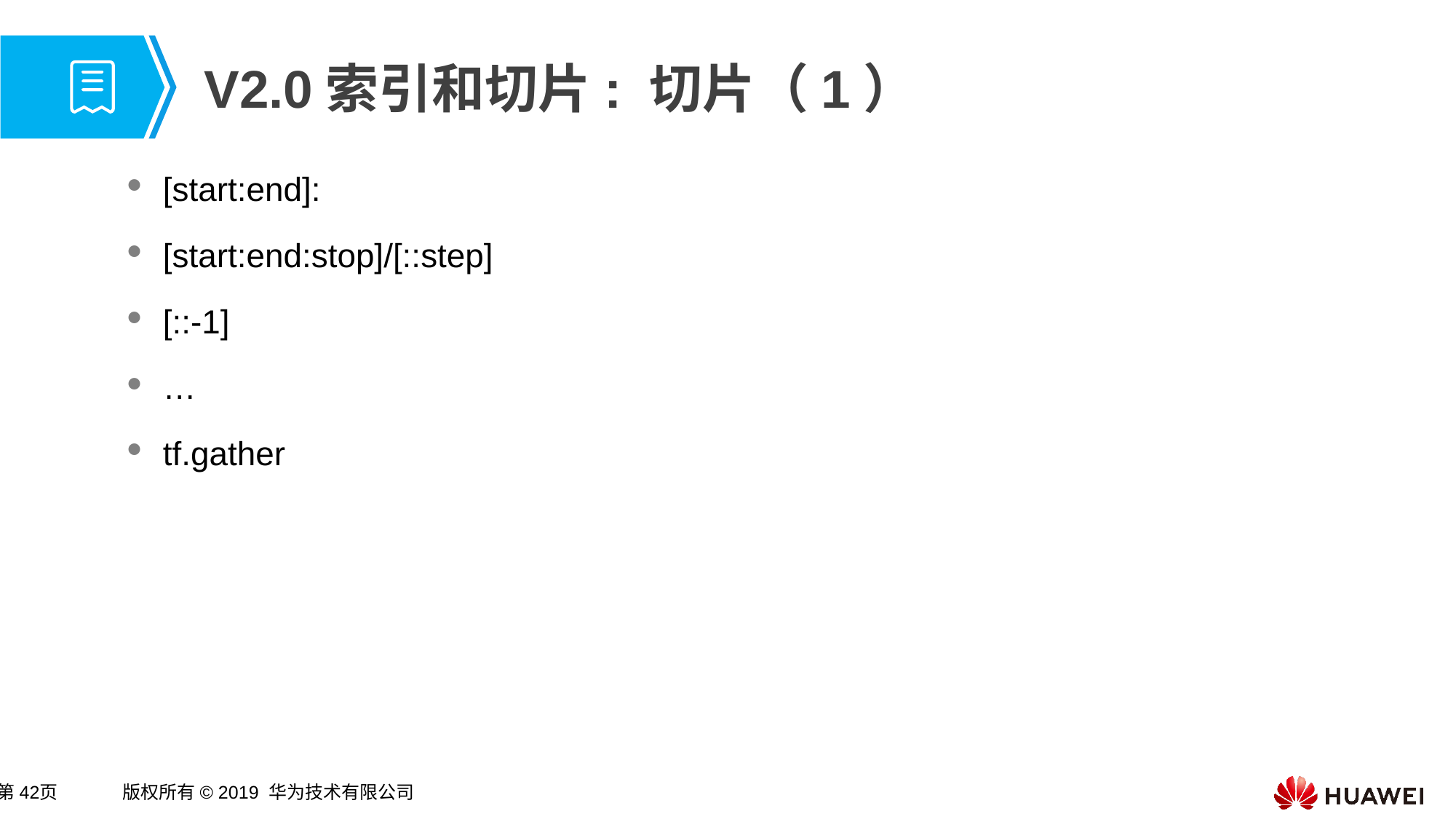

# V2.0索引和切片: 切片（1）
[start:end]:
[start:end:stop]/[::step]
[::-1]
…
tf.gather